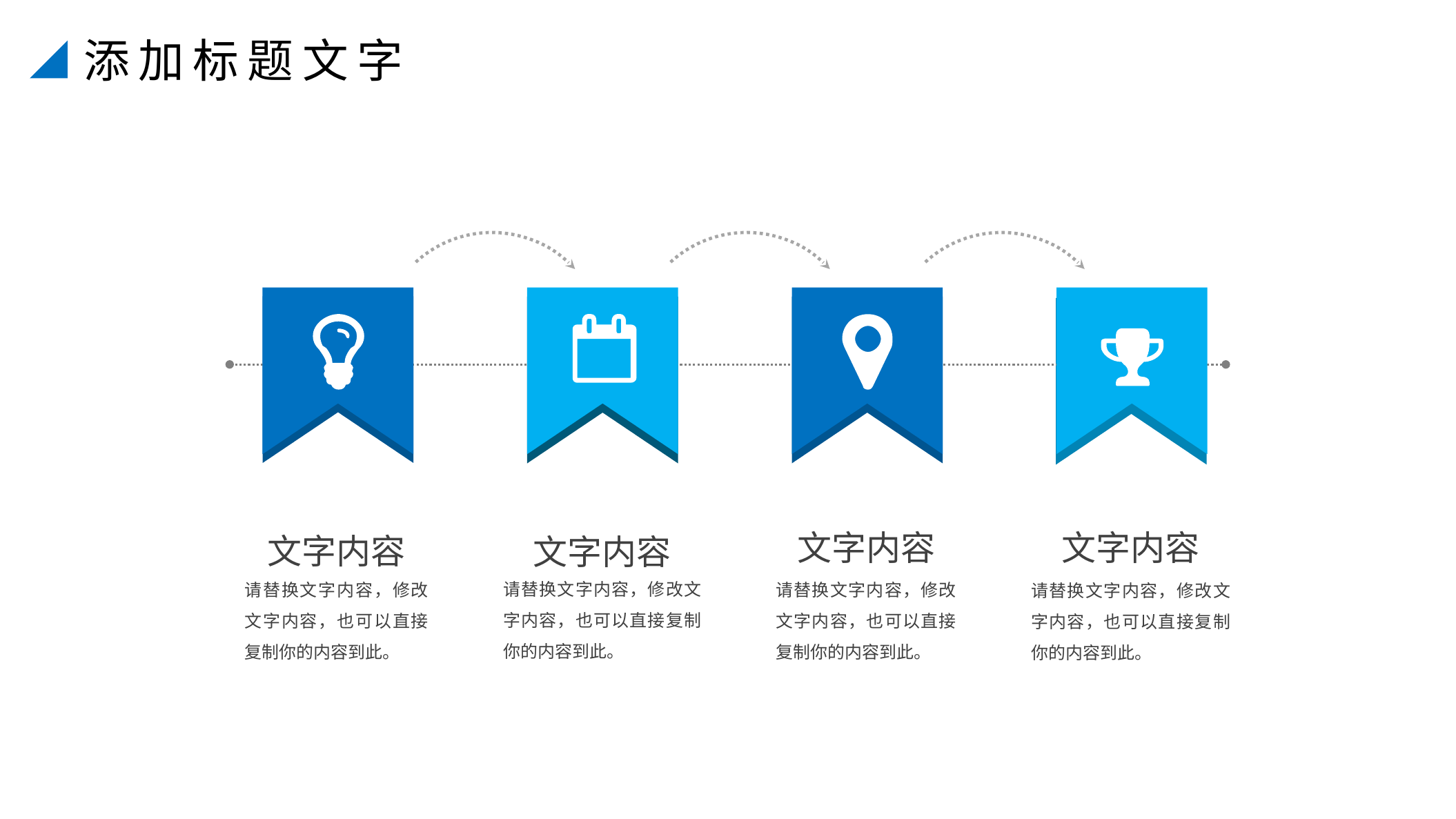

添加标题文字

文字内容
请替换文字内容，修改文字内容，也可以直接复制你的内容到此。
文字内容
请替换文字内容，修改文字内容，也可以直接复制你的内容到此。
文字内容
请替换文字内容，修改文字内容，也可以直接复制你的内容到此。
文字内容
请替换文字内容，修改文字内容，也可以直接复制你的内容到此。